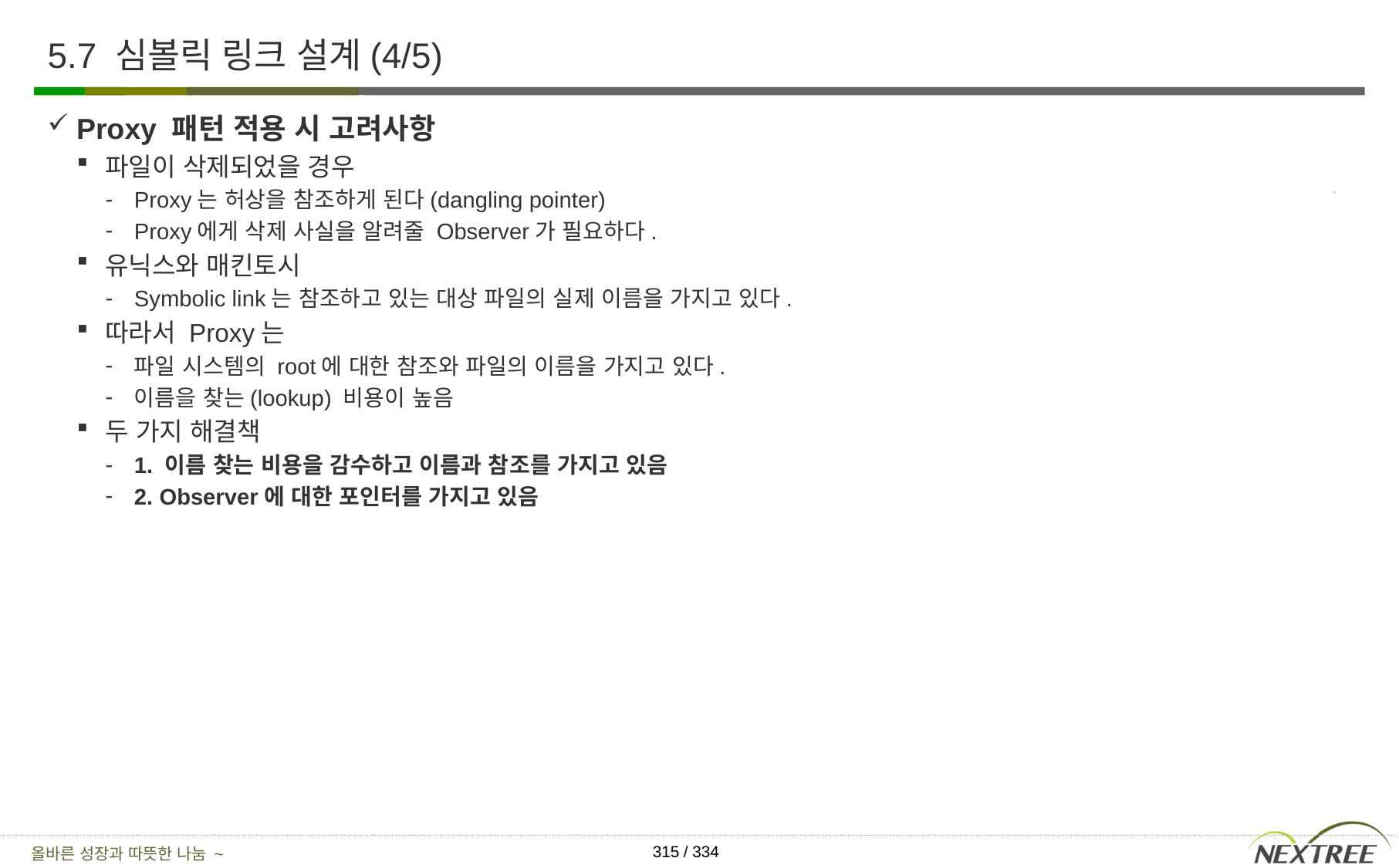

# 5.7 심볼릭 링크 설계(4/5)
Proxy 패턴 적용 시 고려사항
파일이 삭제되었을 경우
Proxy는 허상을 참조하게 된다(dangling pointer)
Proxy에게 삭제 사실을 알려줄 Observer가 필요하다.
유닉스와 매킨토시
Symbolic link는 참조하고 있는 대상 파일의 실제 이름을 가지고 있다.
따라서 Proxy는
파일 시스템의 root에 대한 참조와 파일의 이름을 가지고 있다.
이름을 찾는(lookup) 비용이 높음
두 가지 해결책
1. 이름 찾는 비용을 감수하고 이름과 참조를 가지고 있음
2. Observer에 대한 포인터를 가지고 있음